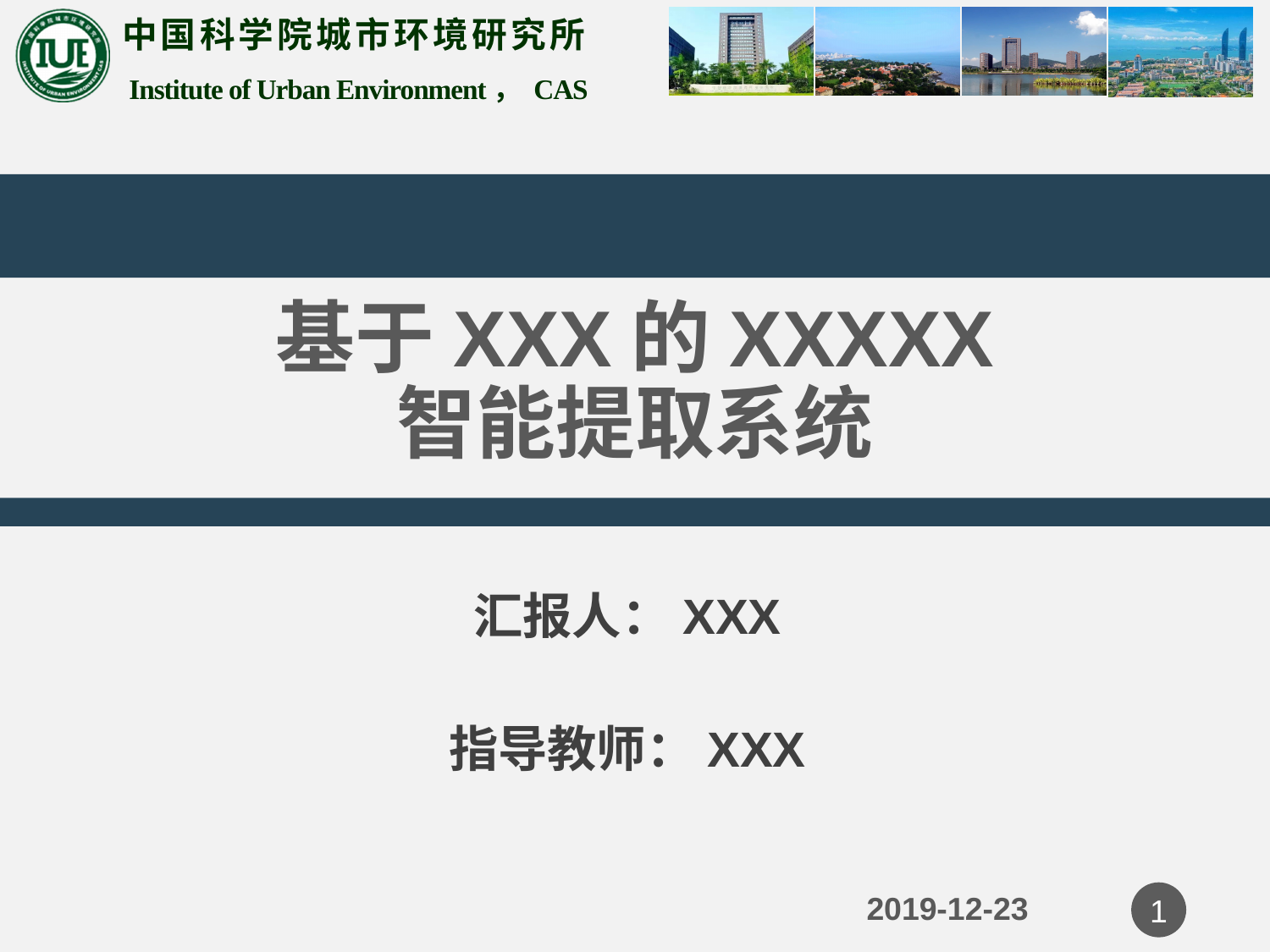

# 基于XXX的XXXXX 智能提取系统
汇报人：XXX

指导教师：XXX

1
2019-12-23